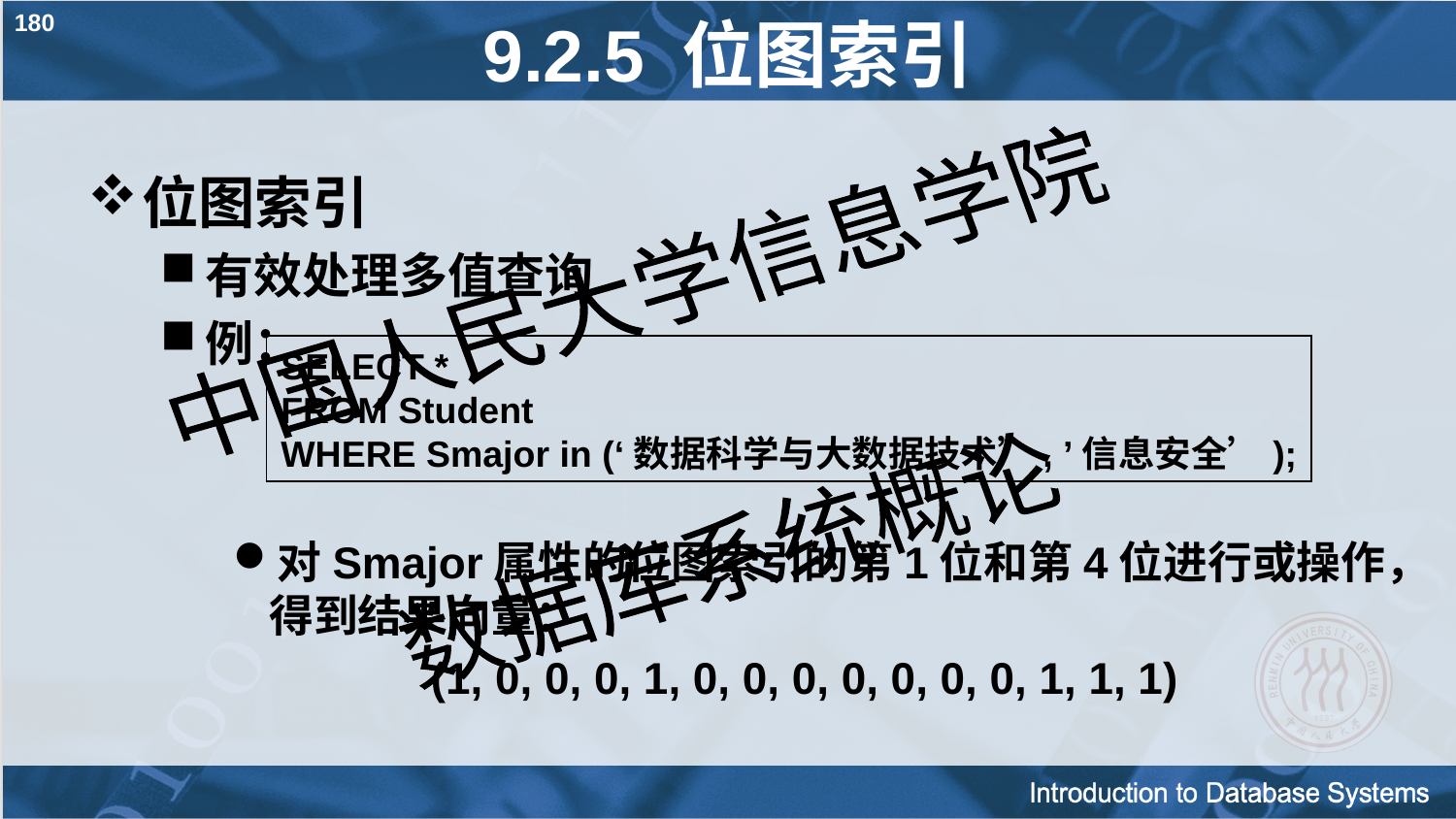

180
# 9.2.5 位图索引
位图索引
有效处理多值查询
例：

对Smajor属性的位图索引的第1位和第4位进行或操作，得到结果向量：
                (1, 0, 0, 0, 1, 0, 0, 0, 0, 0, 0, 0, 1, 1, 1)

SELECT *
FROM Student
WHERE Smajor in (‘数据科学与大数据技术’, ’信息安全’);